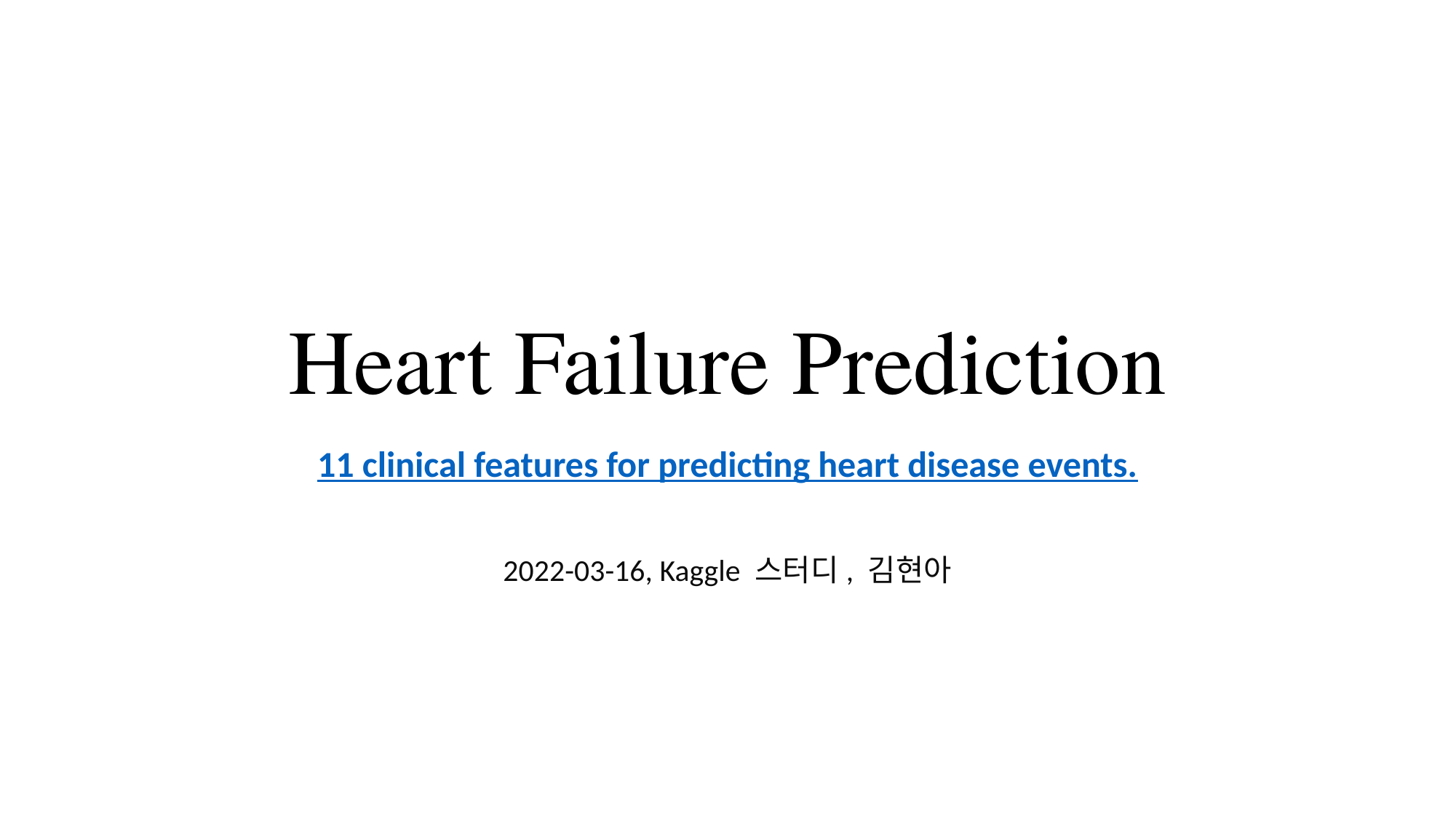

# Heart Failure Prediction
11 clinical features for predicting heart disease events.

2022-03-16, Kaggle 스터디, 김현아